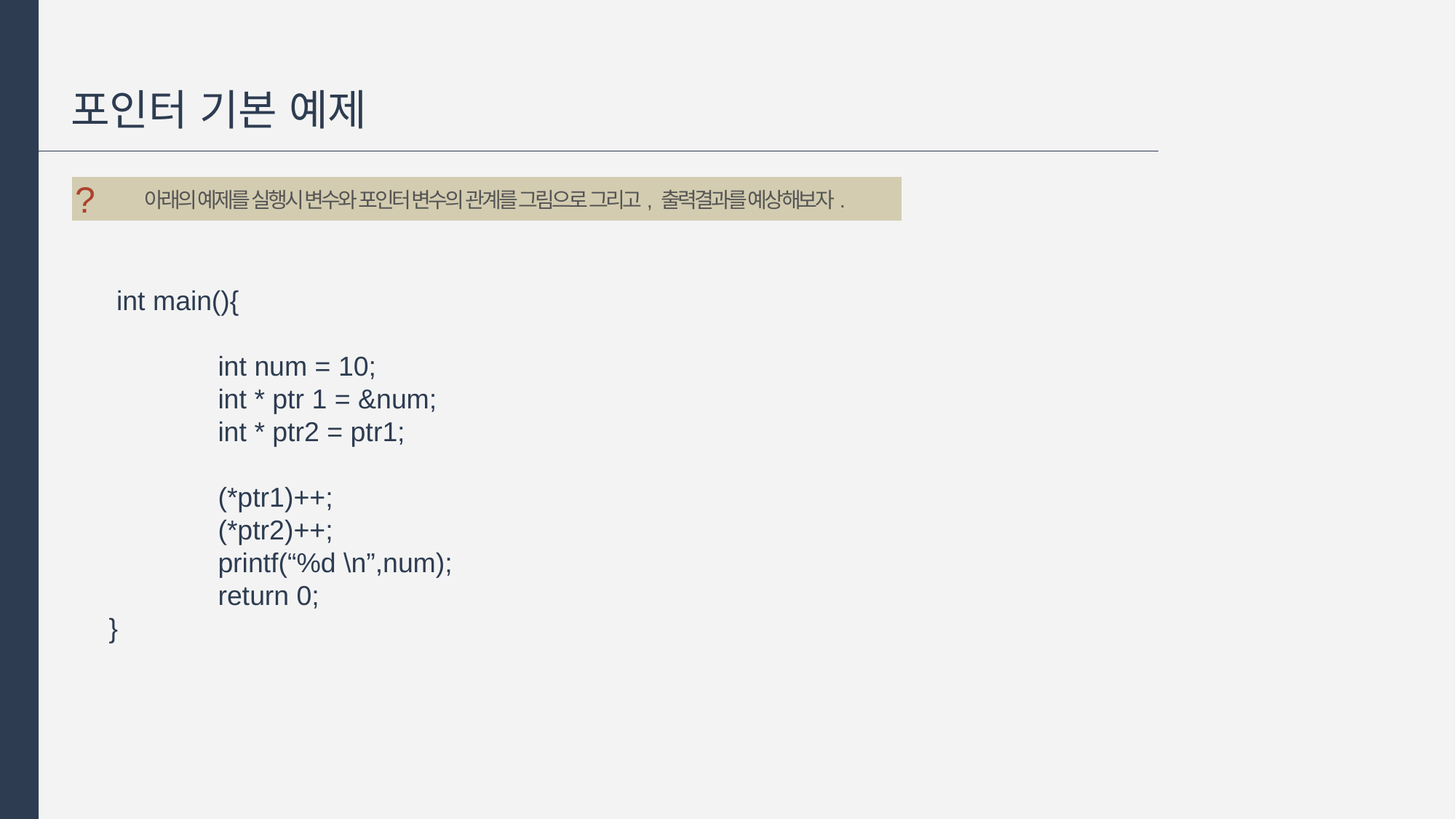

포인터 기본 예제
?

아래의 예제를 실행시 변수와 포인터 변수의 관계를 그림으로 그리고, 출력결과를 예상해보자.

 int main(){

	int num = 10;
	int * ptr 1 = &num;
	int * ptr2 = ptr1;

	(*ptr1)++;
	(*ptr2)++;
	printf(“%d \n”,num);
	return 0;
}